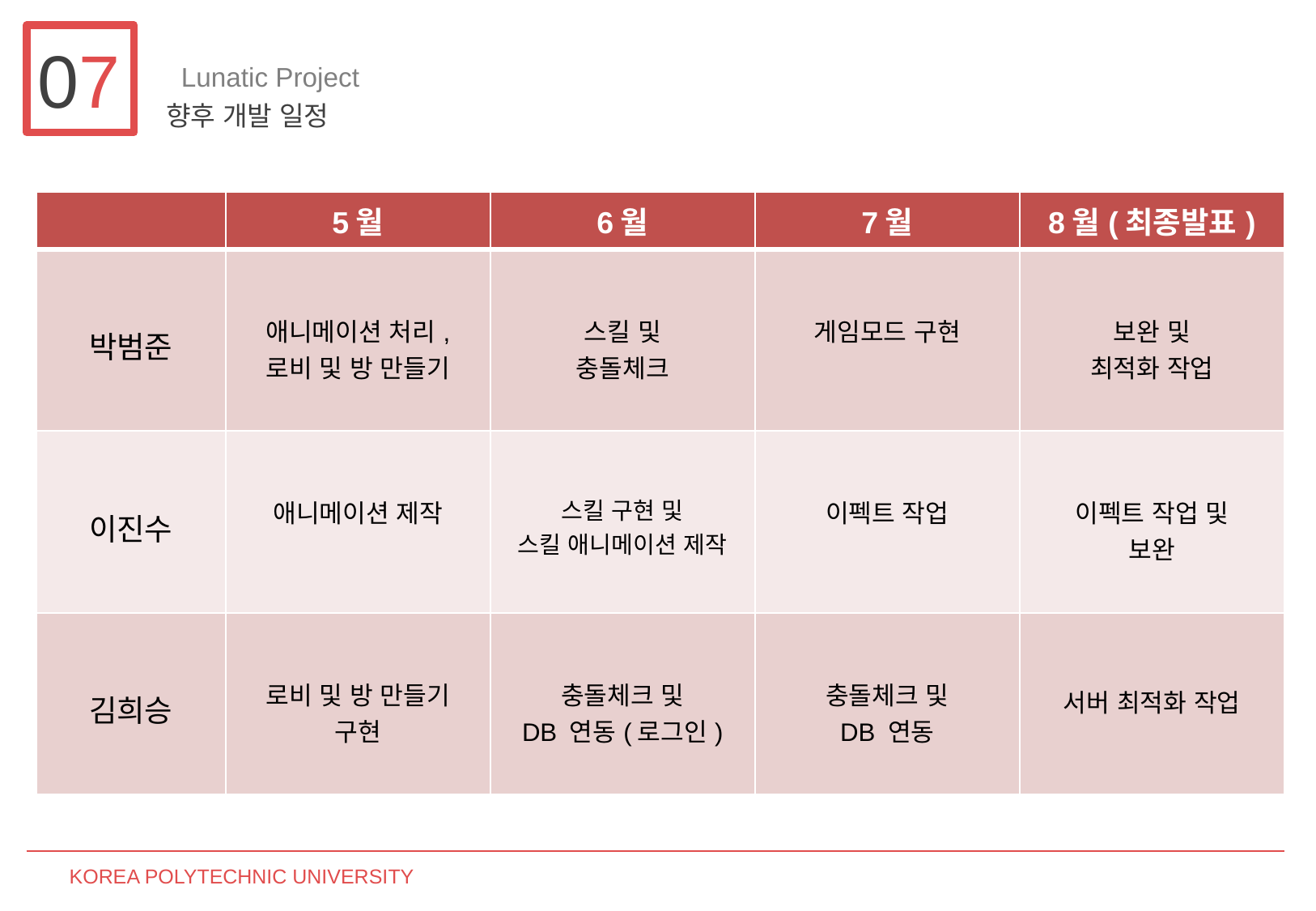

07
Lunatic Project
향후 개발 일정
|  | 5월 | 6월 | 7월 | 8월(최종발표) |
| --- | --- | --- | --- | --- |
| 박범준 | 애니메이션 처리, 로비 및 방 만들기 | 스킬 및 충돌체크 | 게임모드 구현 | 보완 및 최적화 작업 |
| 이진수 | 애니메이션 제작 | 스킬 구현 및 스킬 애니메이션 제작 | 이펙트 작업 | 이펙트 작업 및 보완 |
| 김희승 | 로비 및 방 만들기 구현 | 충돌체크 및 DB 연동(로그인) | 충돌체크 및 DB 연동 | 서버 최적화 작업 |
KOREA POLYTECHNIC UNIVERSITY